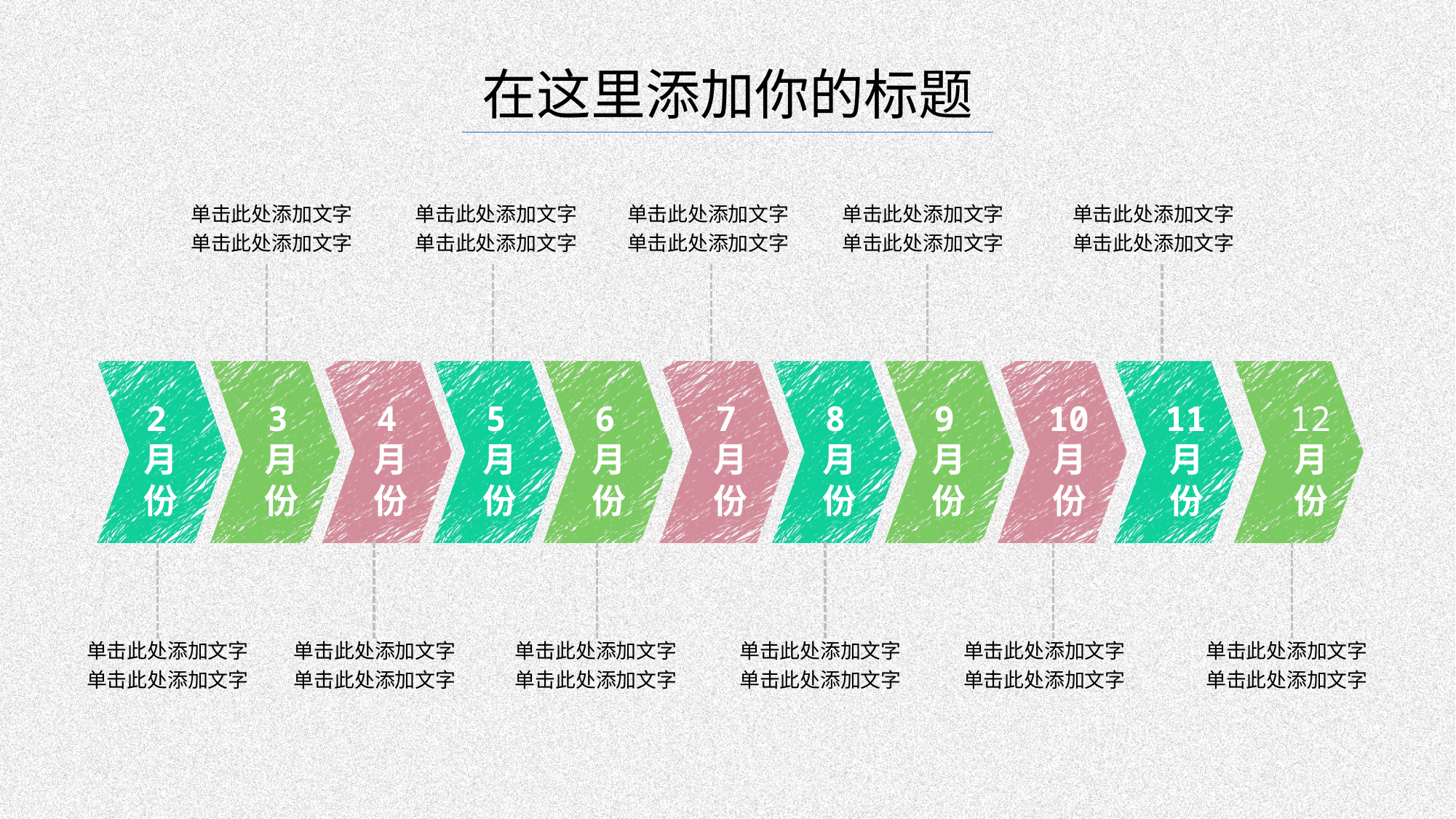

在这里添加你的标题
单击此处添加文字
单击此处添加文字
单击此处添加文字
单击此处添加文字
单击此处添加文字
单击此处添加文字
单击此处添加文字
单击此处添加文字
单击此处添加文字
单击此处添加文字

10月份
11月份
12月份
2月份
3月份
4月份
5月份
6月份
7月份
8月份
9月份
单击此处添加文字
单击此处添加文字
单击此处添加文字
单击此处添加文字
单击此处添加文字
单击此处添加文字
单击此处添加文字
单击此处添加文字
单击此处添加文字
单击此处添加文字
单击此处添加文字
单击此处添加文字